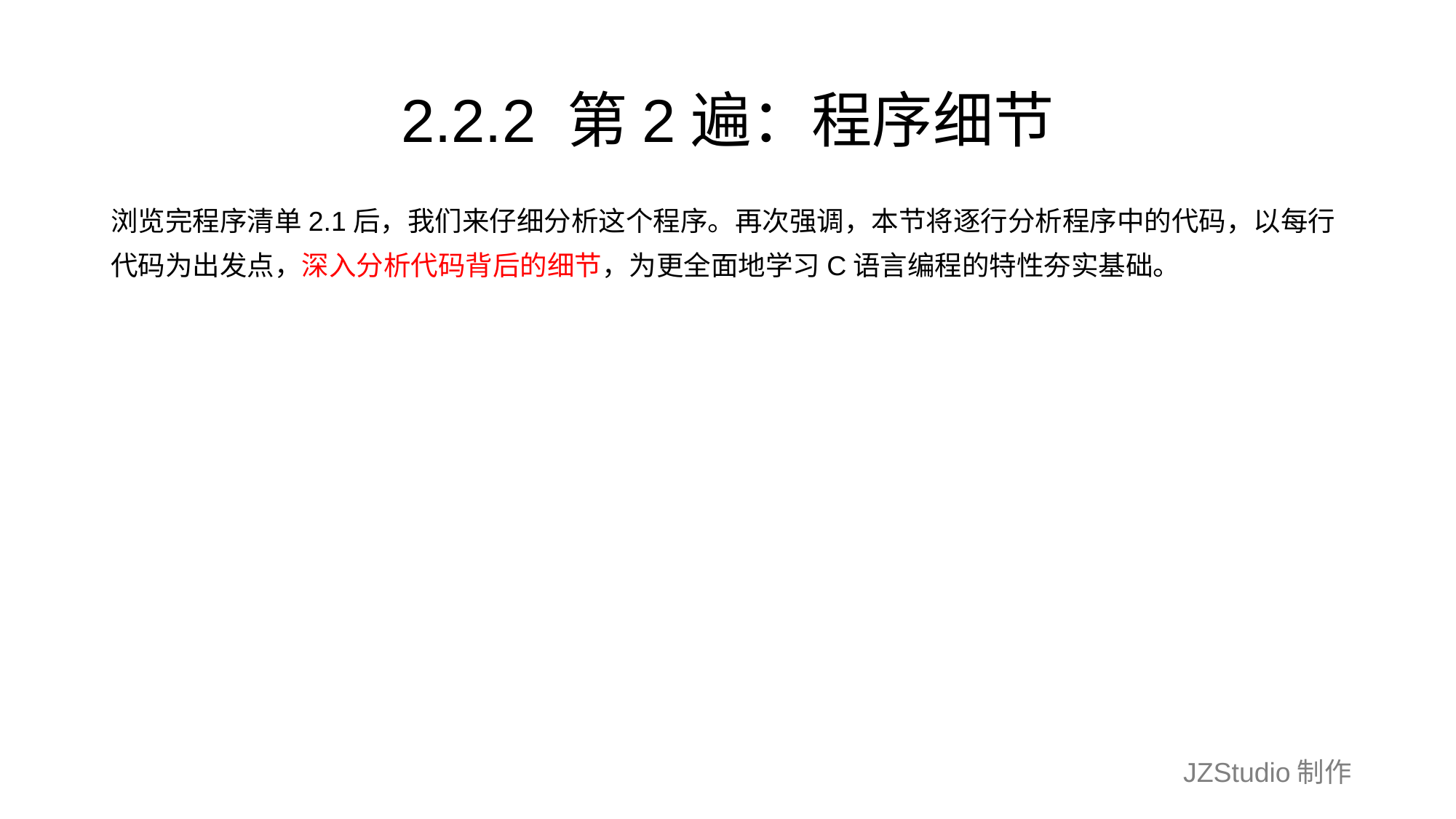

# 2.2.2 第2遍：程序细节
浏览完程序清单2.1后，我们来仔细分析这个程序。再次强调，本节将逐行分析程序中的代码，以每行
代码为出发点，深入分析代码背后的细节，为更全面地学习C语言编程的特性夯实基础。